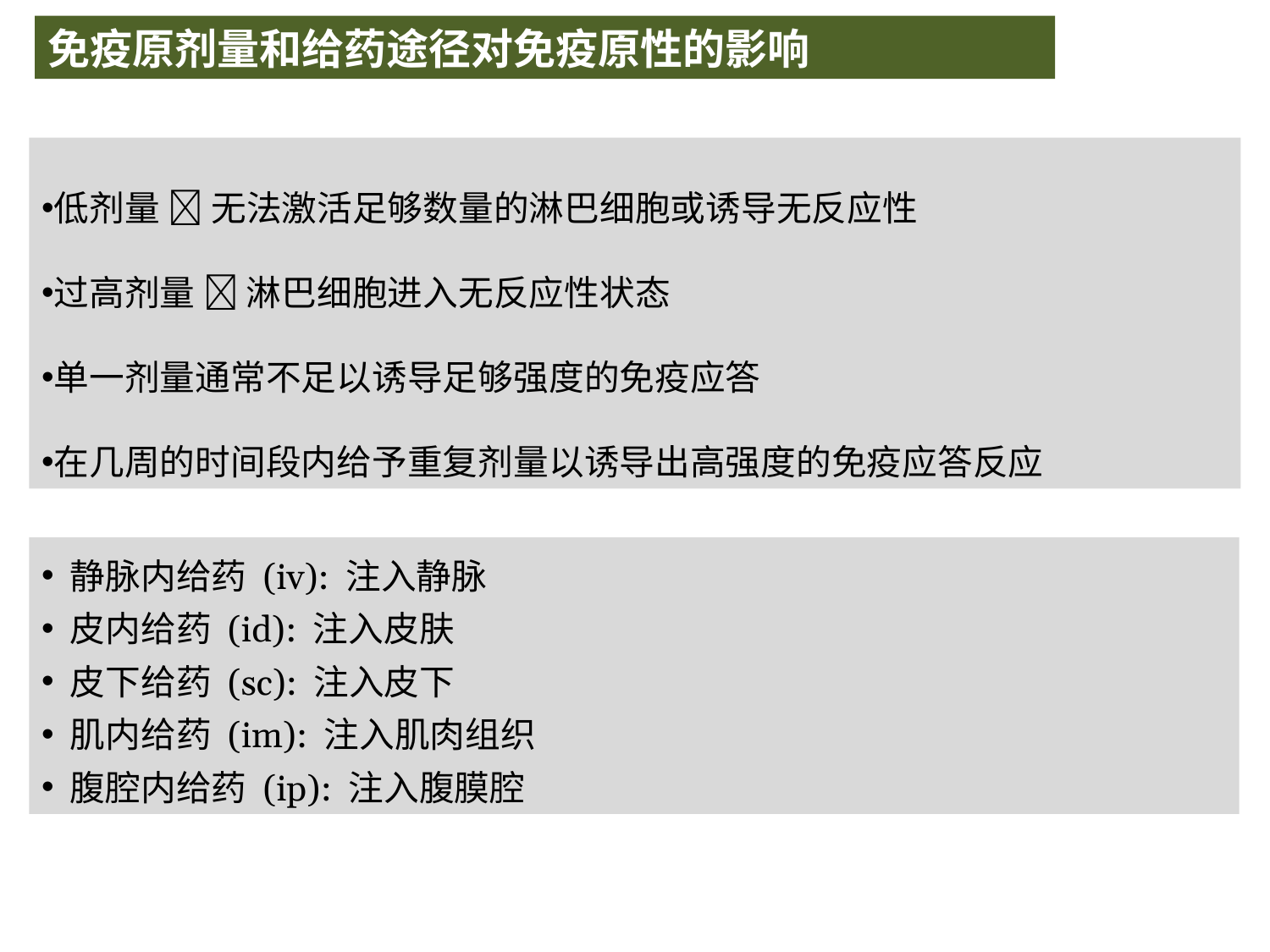

免疫原剂量和给药途径对免疫原性的影响
低剂量 ⇒ 无法激活足够数量的淋巴细胞或诱导无反应性
过高剂量 ⇒ 淋巴细胞进入无反应性状态
单一剂量通常不足以诱导足够强度的免疫应答
在几周的时间段内给予重复剂量以诱导出高强度的免疫应答反应
 静脉内给药 (iv): 注入静脉
 皮内给药 (id): 注入皮肤
 皮下给药 (sc): 注入皮下
 肌内给药 (im): 注入肌肉组织
 腹腔内给药 (ip): 注入腹膜腔